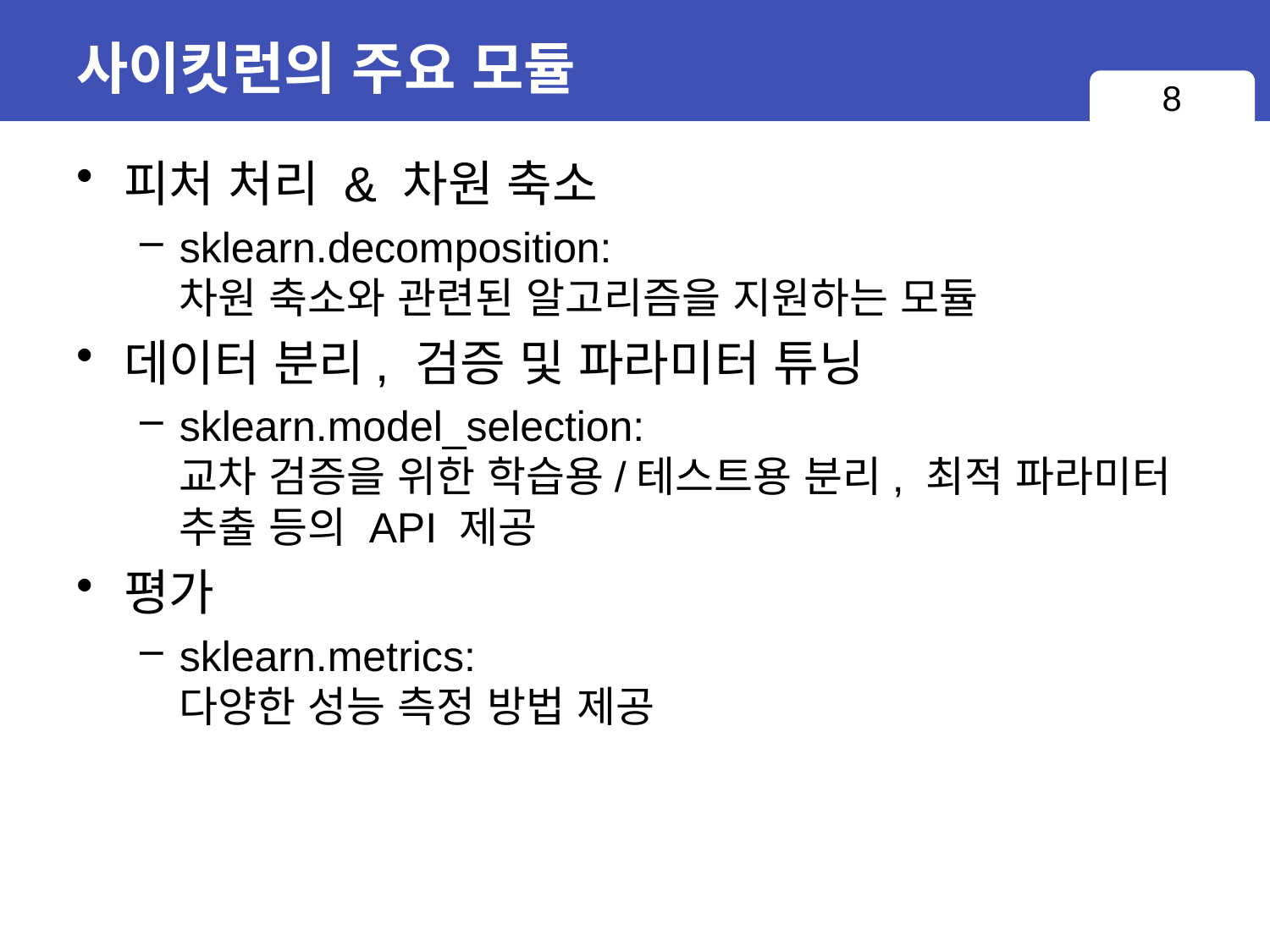

# 사이킷런의 주요 모듈
8
피처 처리 & 차원 축소
sklearn.decomposition:
차원 축소와 관련된 알고리즘을 지원하는 모듈
데이터 분리, 검증 및 파라미터 튜닝
sklearn.model_selection:
교차 검증을 위한 학습용/테스트용 분리, 최적 파라미터 추출 등의 API 제공
평가
sklearn.metrics:
다양한 성능 측정 방법 제공